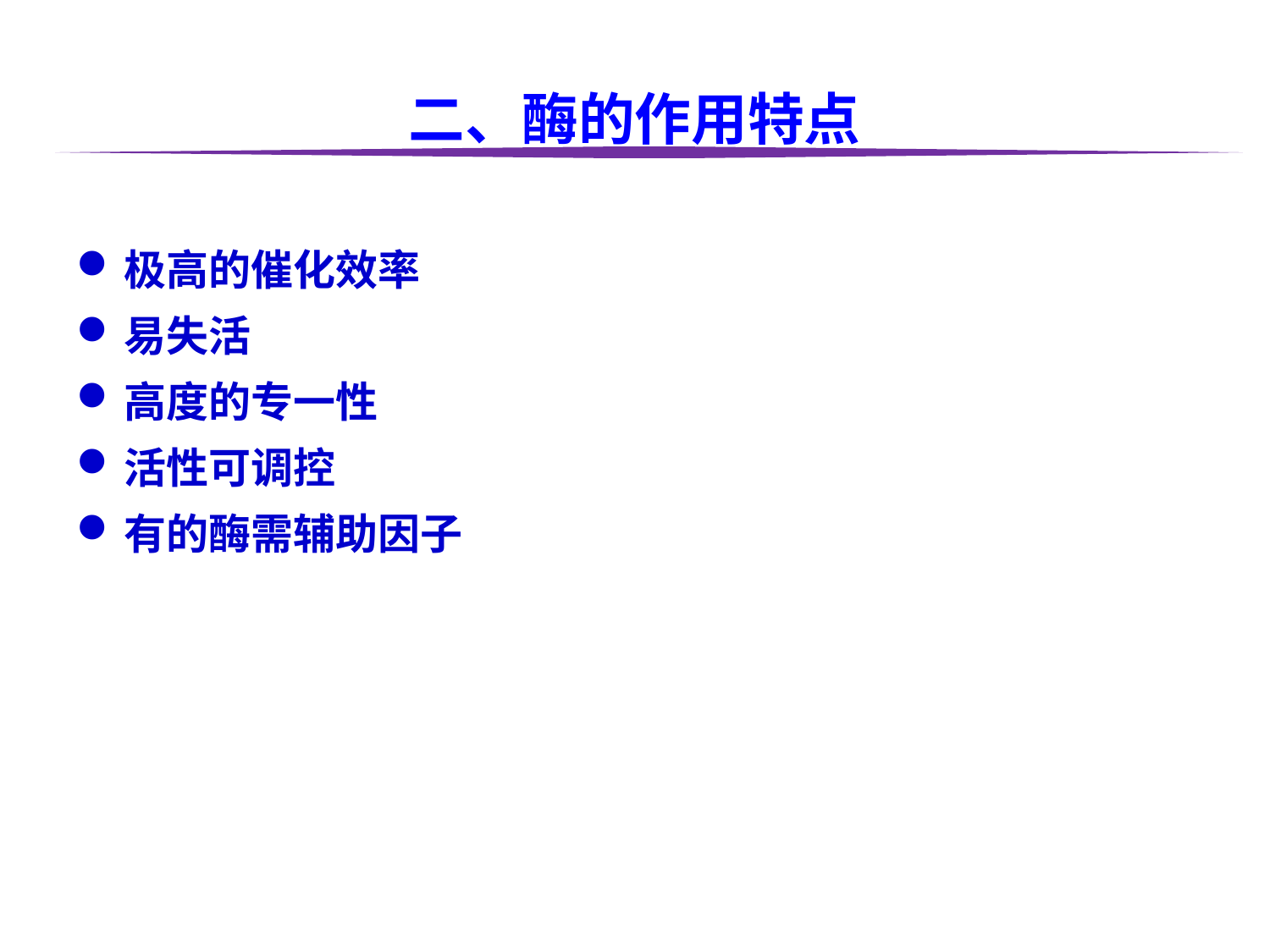

# 二、酶的作用特点
极高的催化效率
易失活
高度的专一性
活性可调控
有的酶需辅助因子